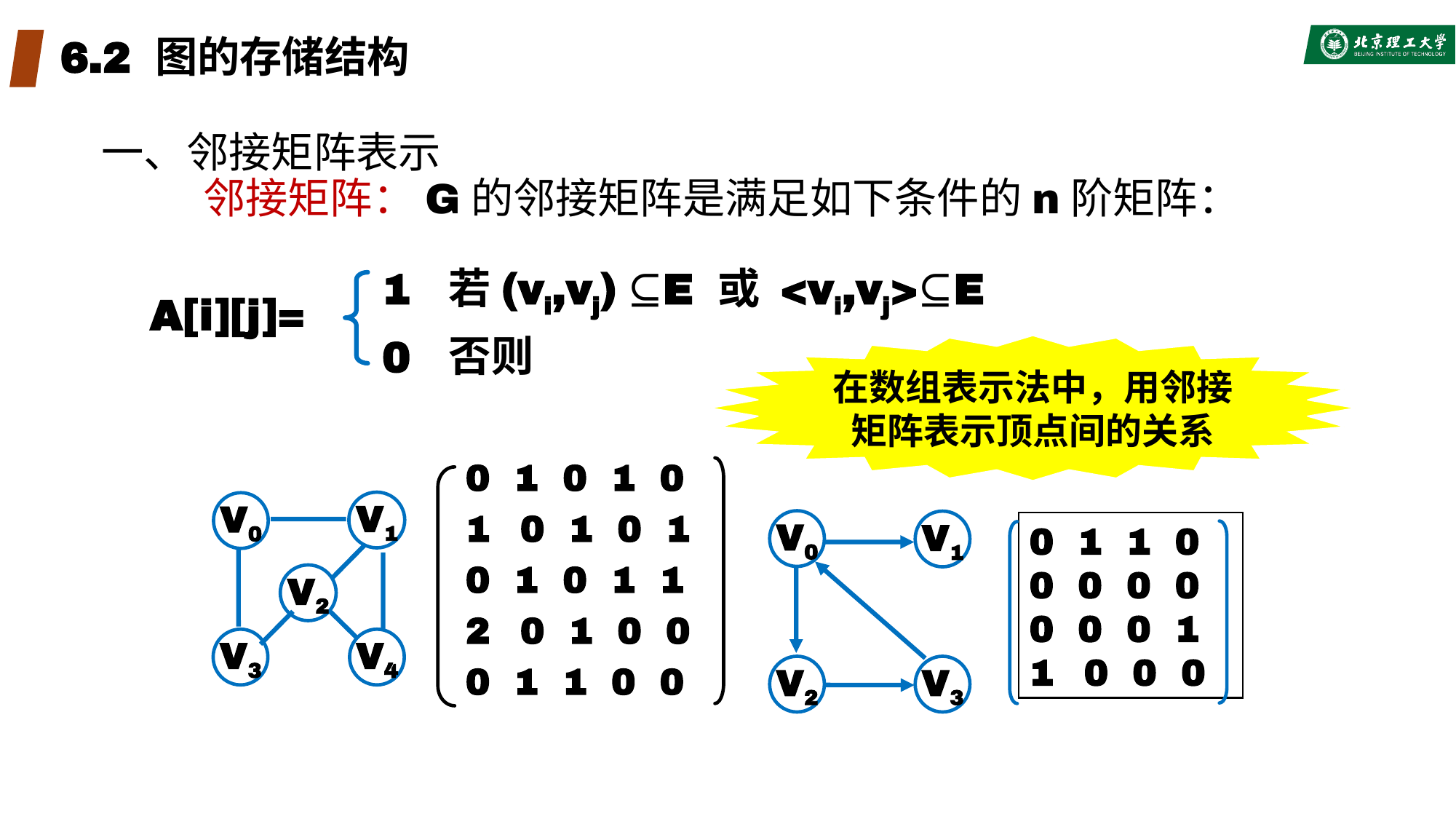

# 6.2 图的存储结构
一、邻接矩阵表示
	    邻接矩阵：G的邻接矩阵是满足如下条件的n阶矩阵：
1  若(vi,vj) ⊆E 或 <vi,vj>⊆E
0  否则

A[i][j]=
在数组表示法中，用邻接
矩阵表示顶点间的关系
0  1  0  1  0
0  1  0  1
0  1  0  1  1
0  1  0  0
0  1  1  0  0

V1
V0

V2

V3
V4
V0
V1

V2
V3

0  1  1  0
0  0  0  0
0  0  0  1
0  0  0